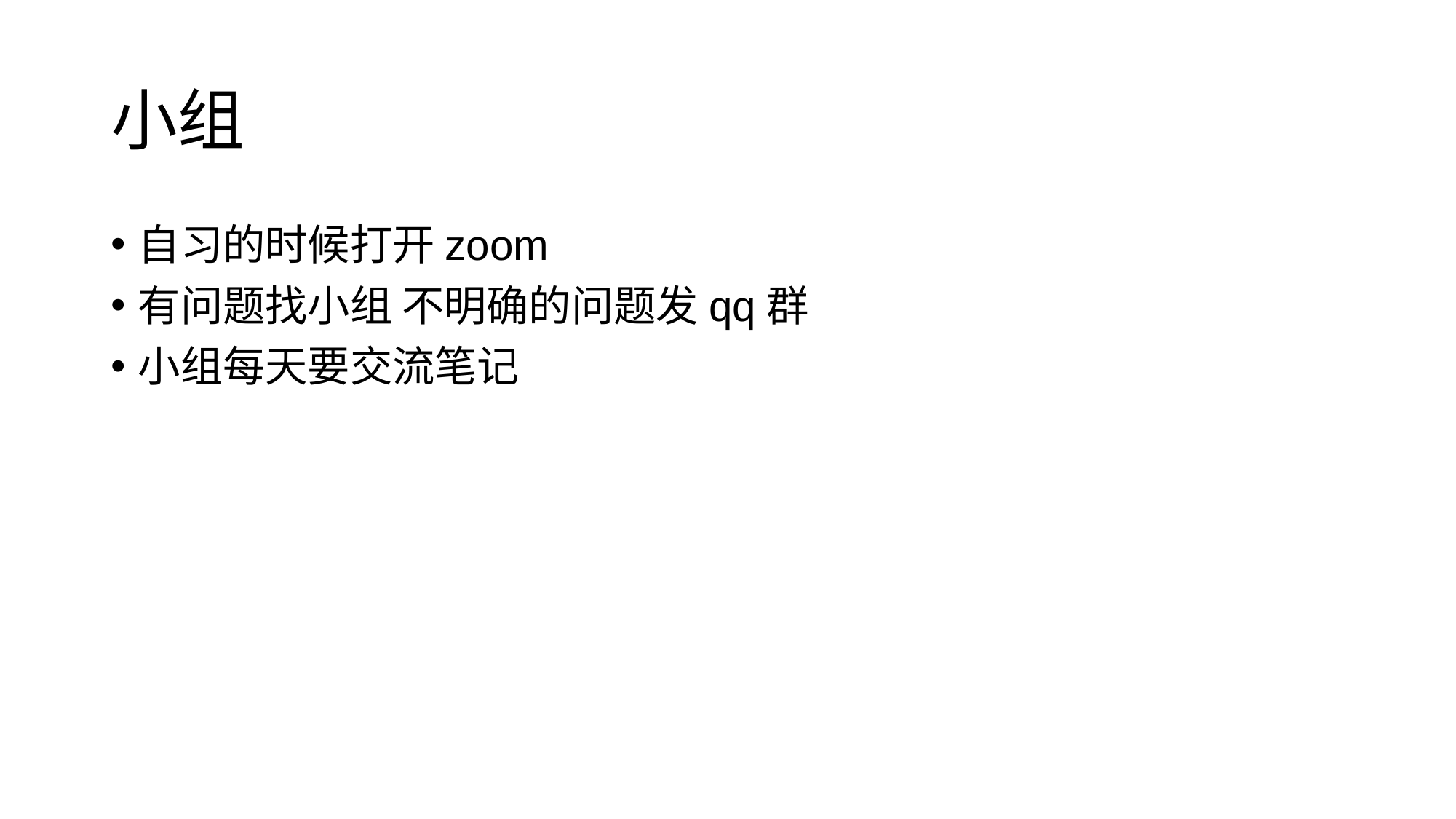

# 小组
自习的时候打开zoom
有问题找小组 不明确的问题发qq群
小组每天要交流笔记